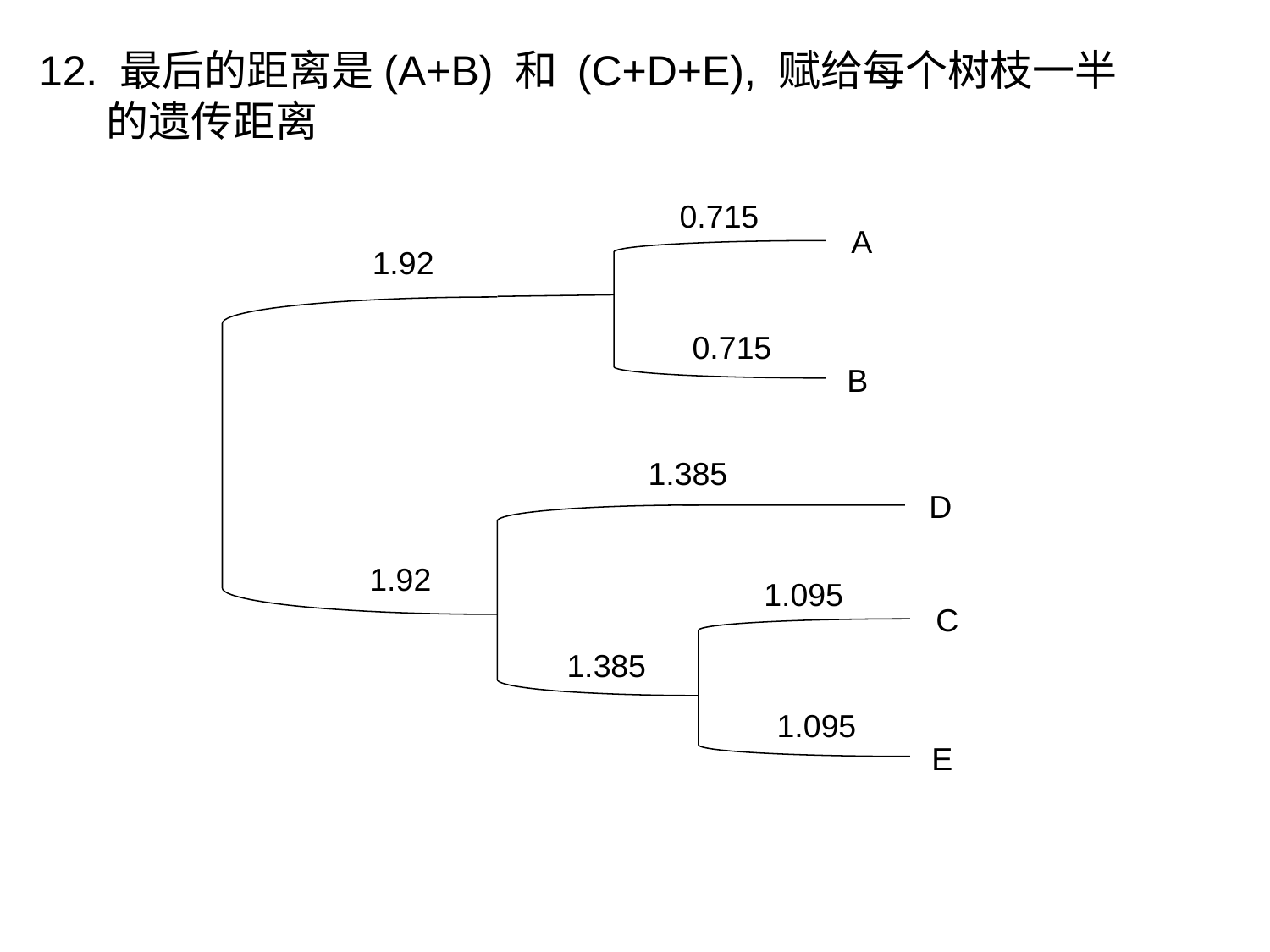

12. 最后的距离是(A+B) 和 (C+D+E), 赋给每个树枝一半
      的遗传距离
0.715
A

0.715
B
1.385
D

1.095
C

1.095
E
1.385
1.92

1.92